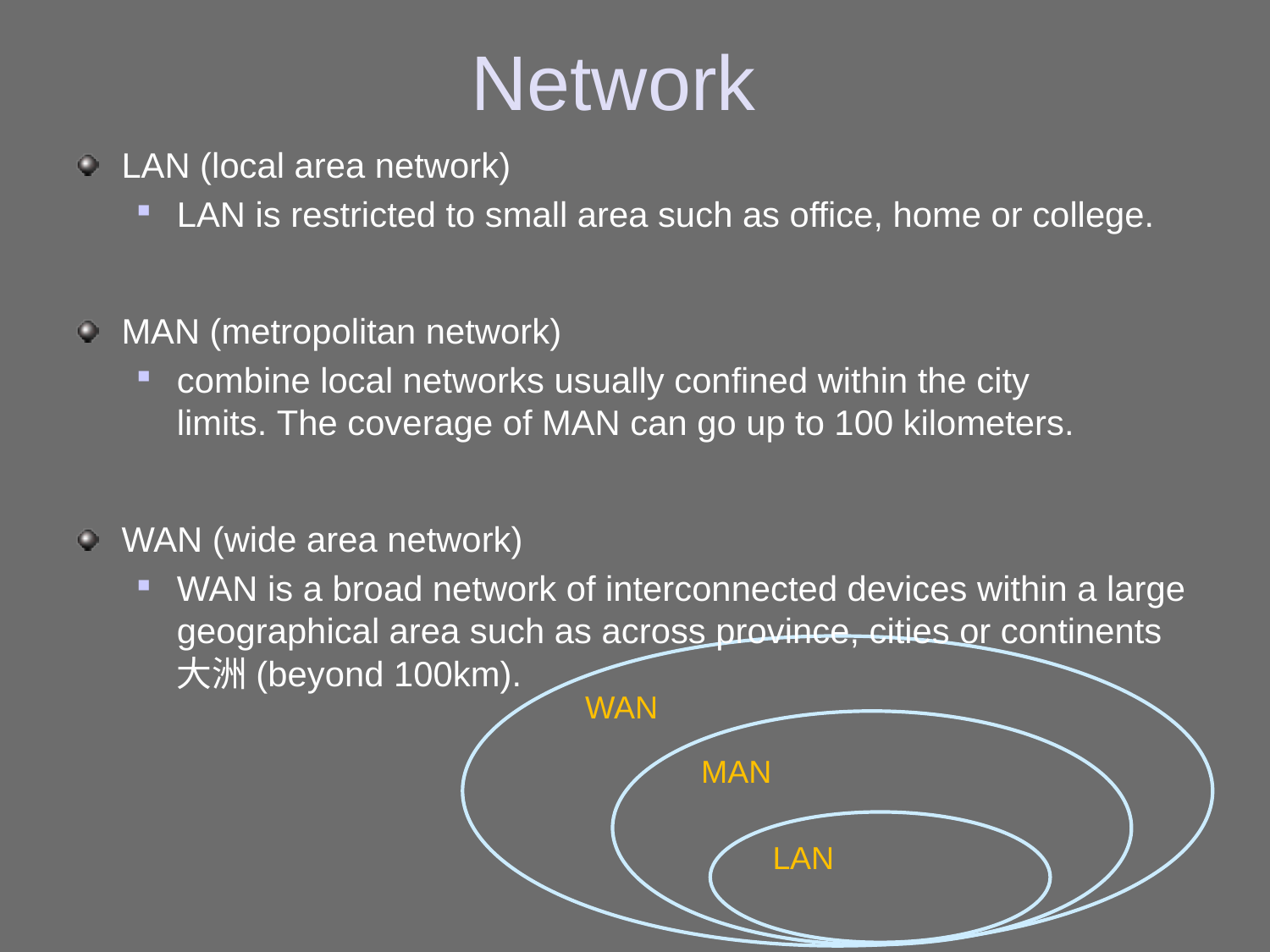

# Network
LAN (local area network)
LAN is restricted to small area such as office, home or college.

MAN (metropolitan network)
combine local networks usually confined within the city limits. The coverage of MAN can go up to 100 kilometers.

WAN (wide area network)
WAN is a broad network of interconnected devices within a large geographical area such as across province, cities or continents大洲(beyond 100km).

WAN
MAN
LAN